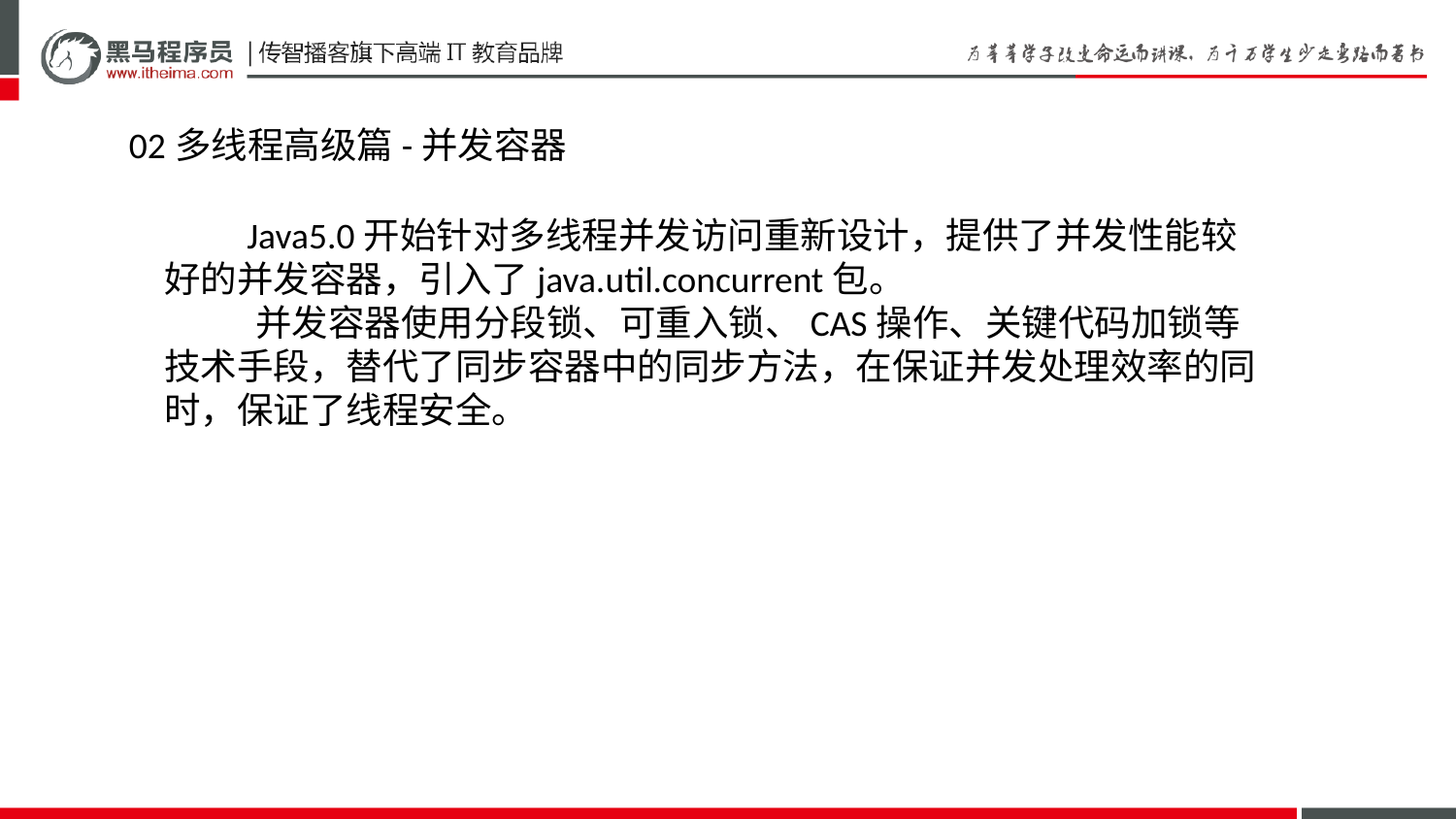

02多线程高级篇-并发容器
          Java5.0开始针对多线程并发访问重新设计，提供了并发性能较好的并发容器，引入了java.util.concurrent包。
          并发容器使用分段锁、可重入锁、CAS操作、关键代码加锁等技术手段，替代了同步容器中的同步方法，在保证并发处理效率的同时，保证了线程安全。